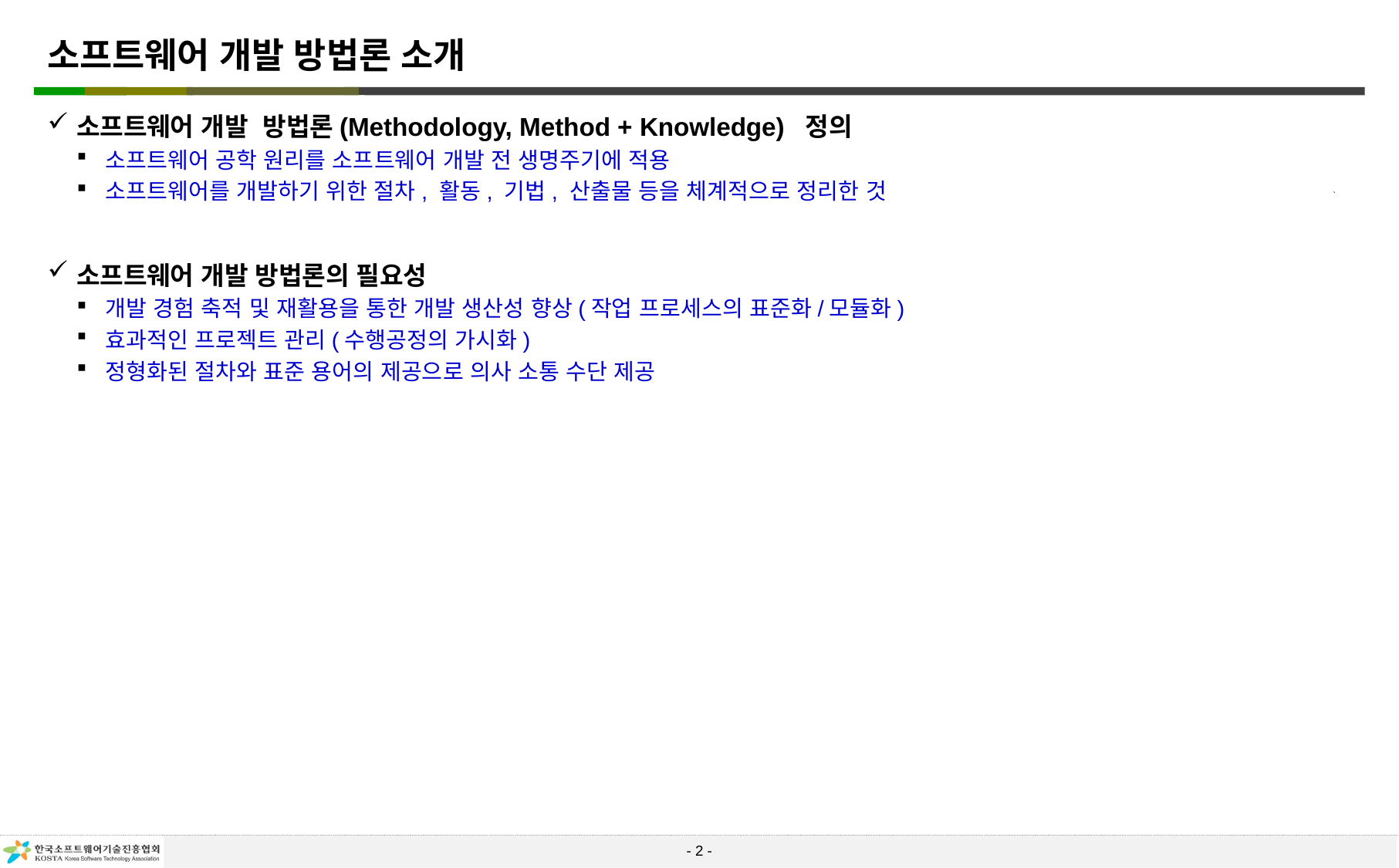

# 소프트웨어 개발 방법론 소개
소프트웨어 개발  방법론(Methodology, Method + Knowledge)  정의
소프트웨어 공학 원리를 소프트웨어 개발 전 생명주기에 적용
소프트웨어를 개발하기 위한 절차, 활동, 기법, 산출물 등을 체계적으로 정리한 것

소프트웨어 개발 방법론의 필요성
개발 경험 축적 및 재활용을 통한 개발 생산성 향상(작업 프로세스의 표준화/모듈화)
효과적인 프로젝트 관리(수행공정의 가시화)
정형화된 절차와 표준 용어의 제공으로 의사 소통 수단 제공